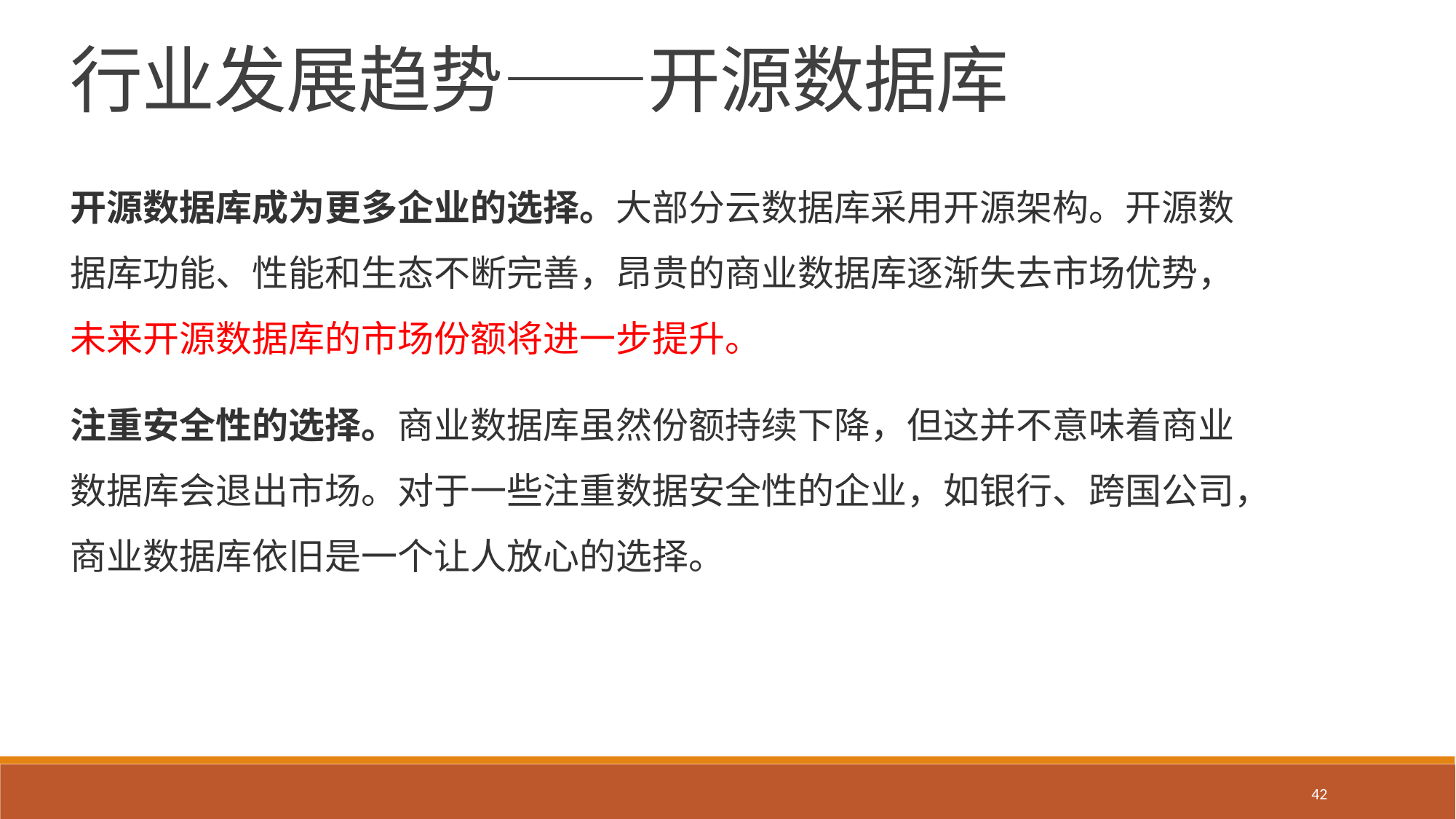

行业发展趋势——开源数据库
开源数据库成为更多企业的选择。大部分云数据库采用开源架构。开源数据库功能、性能和生态不断完善，昂贵的商业数据库逐渐失去市场优势，未来开源数据库的市场份额将进一步提升。
注重安全性的选择。商业数据库虽然份额持续下降，但这并不意味着商业数据库会退出市场。对于一些注重数据安全性的企业，如银行、跨国公司，商业数据库依旧是一个让人放心的选择。
42